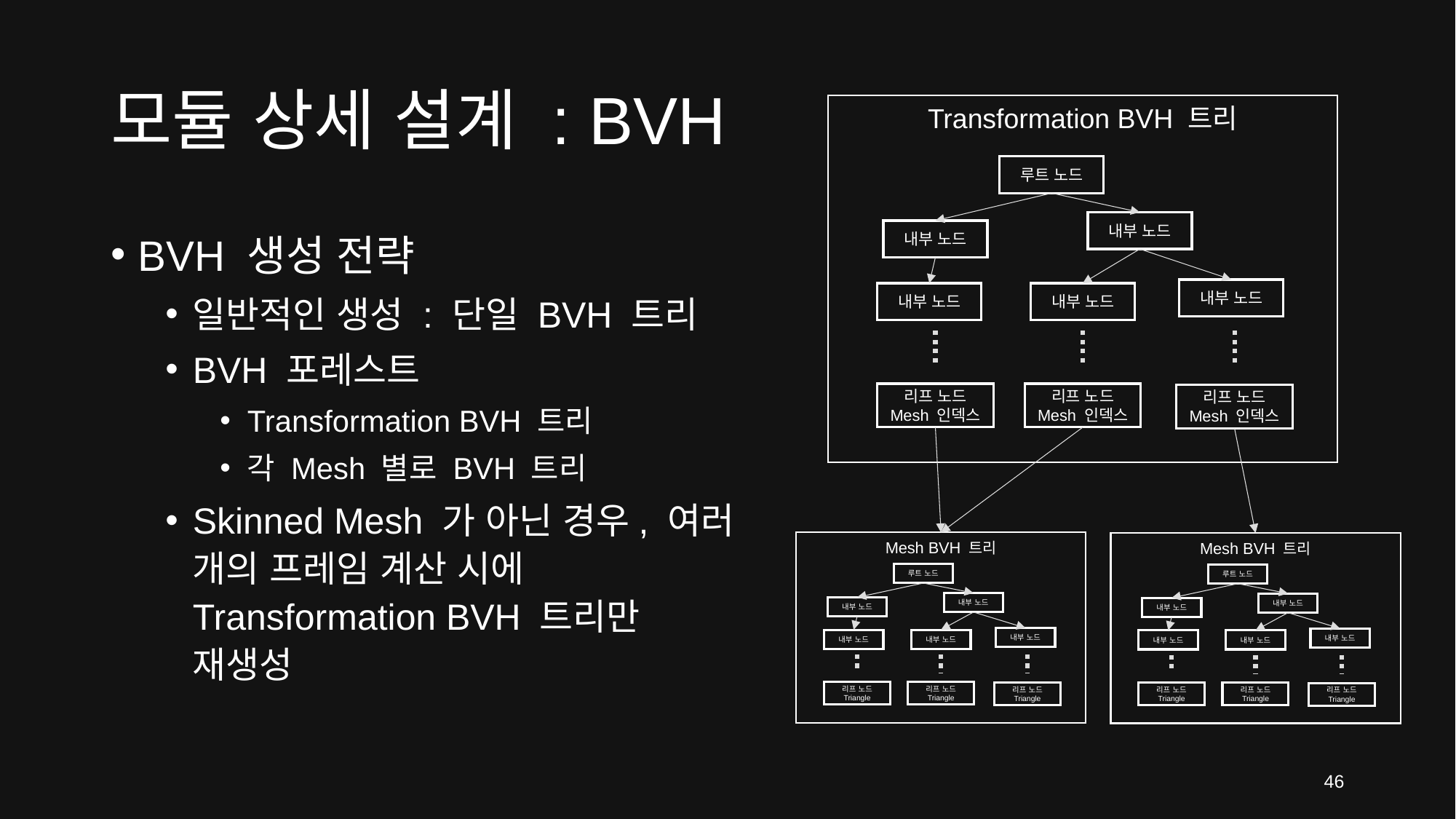

# 모듈 상세 설계 : BVH
Transformation BVH 트리
루트 노드
내부 노드
내부 노드
내부 노드
내부 노드
내부 노드
리프 노드
Mesh 인덱스
리프 노드
Mesh 인덱스
리프 노드
Mesh 인덱스
Mesh BVH 트리
루트 노드
내부 노드
내부 노드
내부 노드
내부 노드
내부 노드
리프 노드
Triangle
리프 노드
Triangle
리프 노드
Triangle
Mesh BVH 트리
루트 노드
내부 노드
내부 노드
내부 노드
내부 노드
내부 노드
리프 노드
Triangle
리프 노드
Triangle
리프 노드
Triangle
BVH 생성 전략
일반적인 생성 : 단일 BVH 트리
BVH 포레스트
Transformation BVH 트리
각 Mesh 별로 BVH 트리
Skinned Mesh 가 아닌 경우, 여러 개의 프레임 계산 시에Transformation BVH 트리만 재생성
46